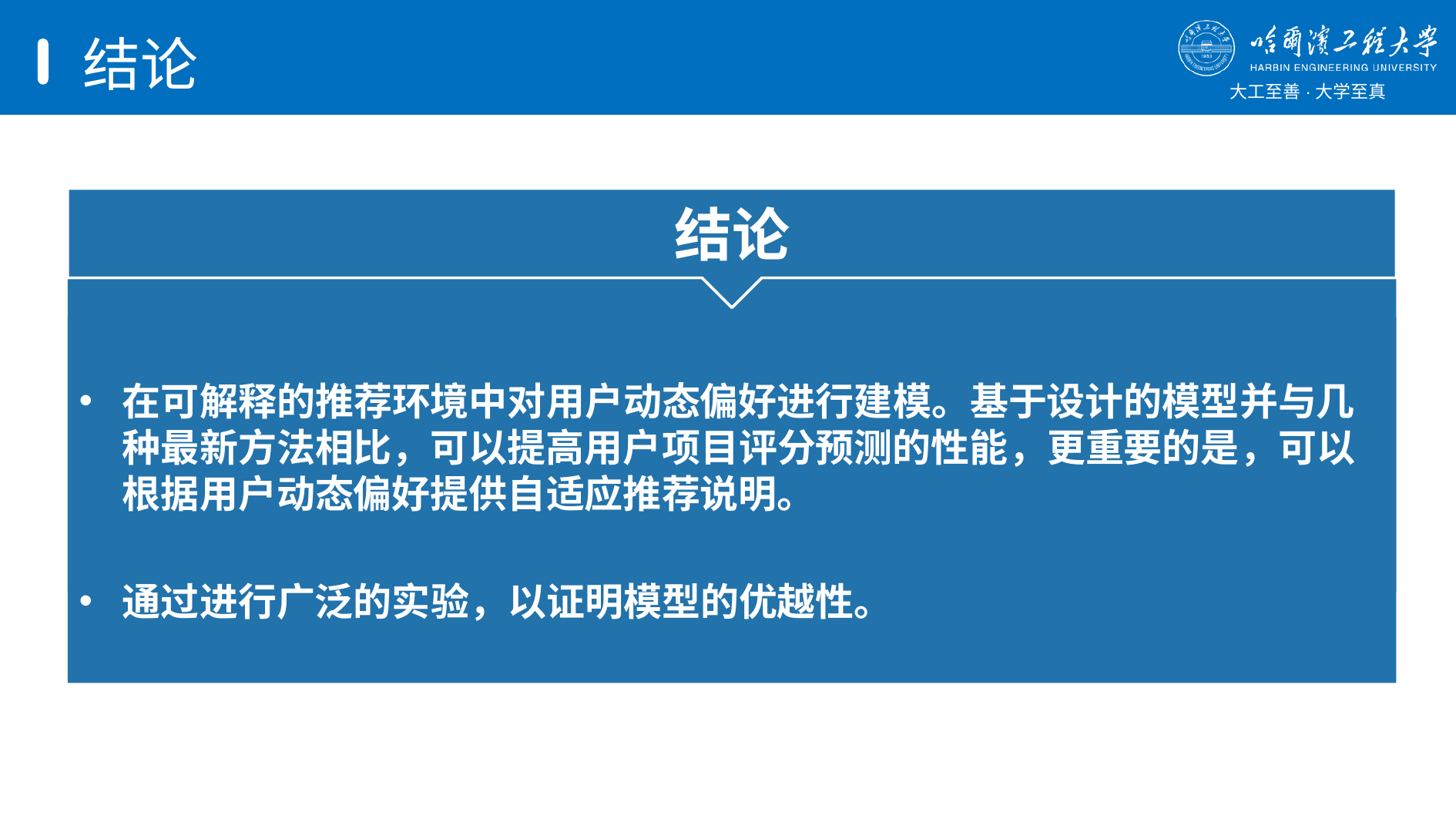

# 结论
结论

在可解释的推荐环境中对用户动态偏好进行建模。基于设计的模型并与几种最新方法相比，可以提高用户项目评分预测的性能，更重要的是，可以根据用户动态偏好提供自适应推荐说明。

通过进行广泛的实验，以证明模型的优越性。